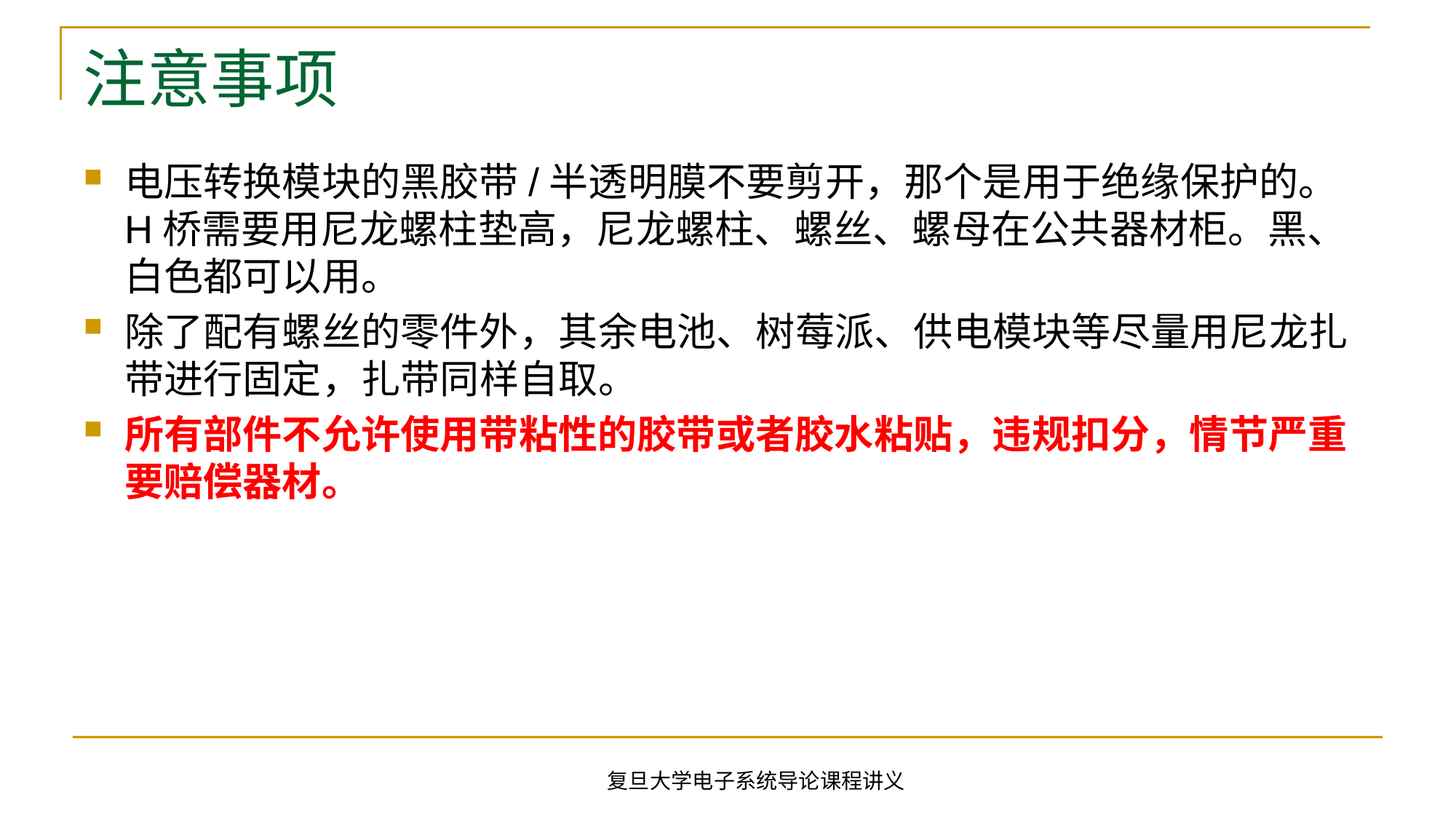

# 注意事项
电压转换模块的黑胶带/半透明膜不要剪开，那个是用于绝缘保护的。H桥需要用尼龙螺柱垫高，尼龙螺柱、螺丝、螺母在公共器材柜。黑、白色都可以用。
除了配有螺丝的零件外，其余电池、树莓派、供电模块等尽量用尼龙扎带进行固定，扎带同样自取。
所有部件不允许使用带粘性的胶带或者胶水粘贴，违规扣分，情节严重要赔偿器材。